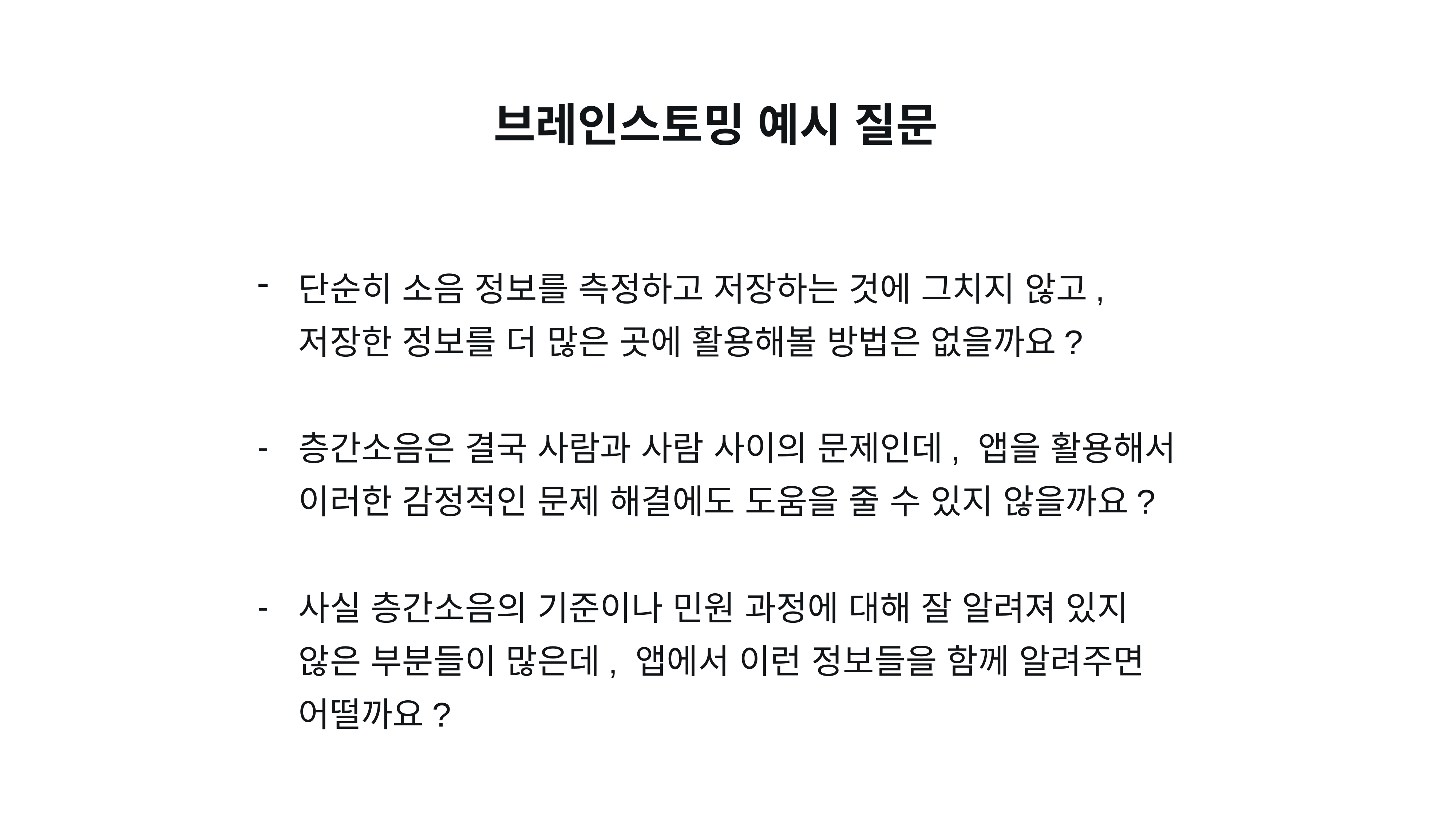

브레인스토밍 예시 질문
단순히 소음 정보를 측정하고 저장하는 것에 그치지 않고, 저장한 정보를 더 많은 곳에 활용해볼 방법은 없을까요?

층간소음은 결국 사람과 사람 사이의 문제인데, 앱을 활용해서 이러한 감정적인 문제 해결에도 도움을 줄 수 있지 않을까요?

사실 층간소음의 기준이나 민원 과정에 대해 잘 알려져 있지 않은 부분들이 많은데, 앱에서 이런 정보들을 함께 알려주면 어떨까요?